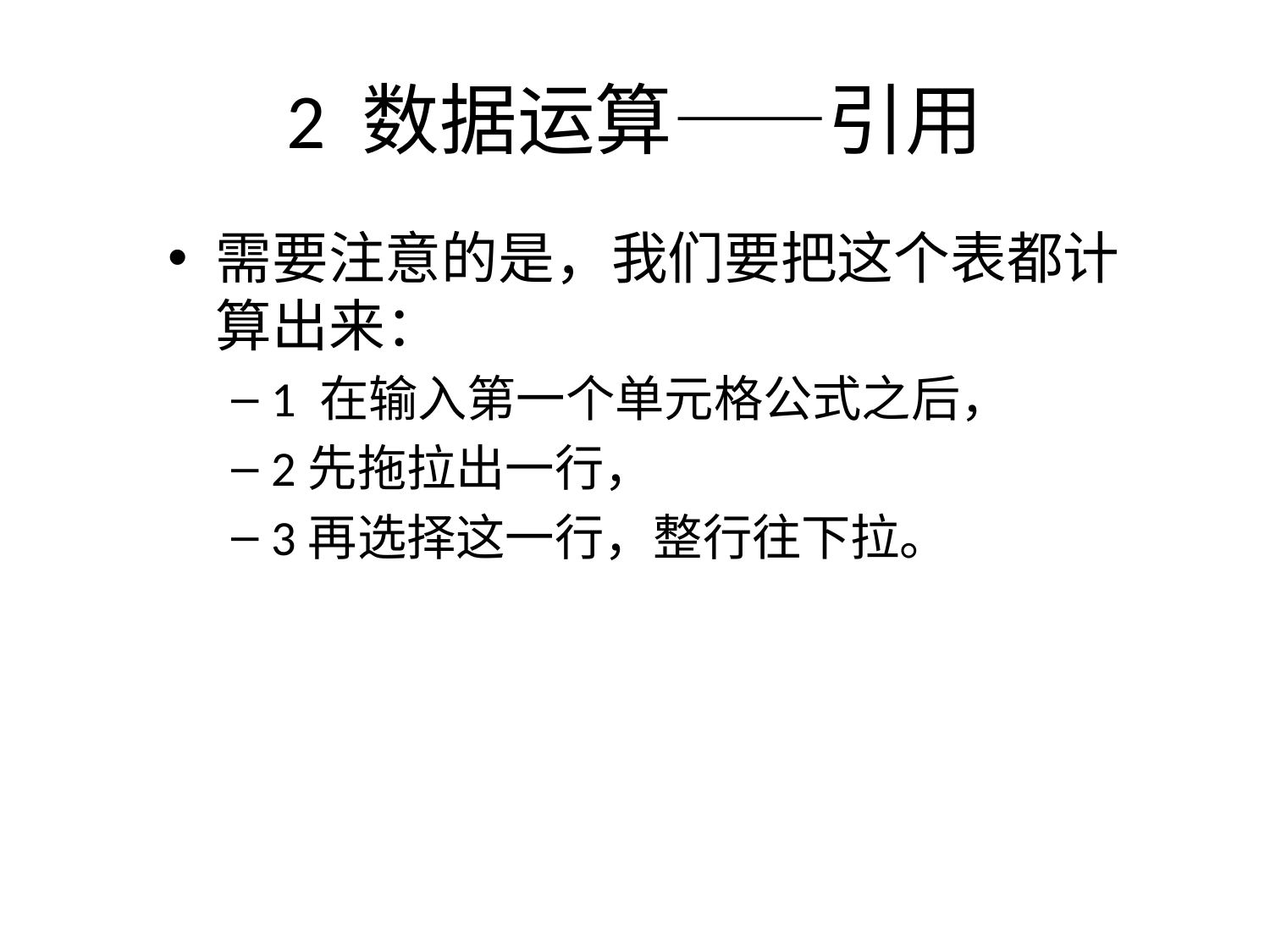

# 2 数据运算——引用
需要注意的是，我们要把这个表都计算出来：
1 在输入第一个单元格公式之后，
2先拖拉出一行，
3再选择这一行，整行往下拉。